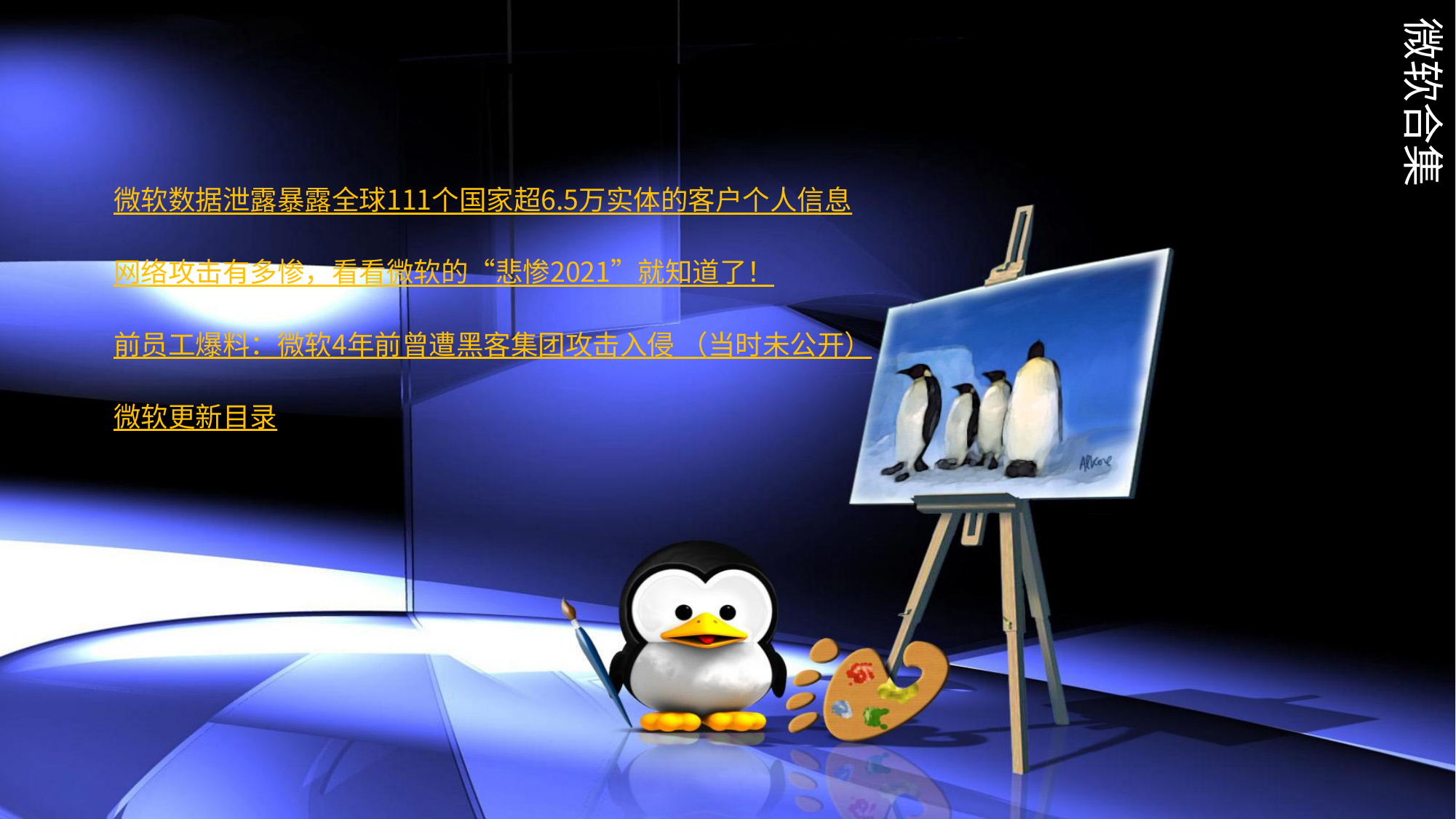

微软合集
微软数据泄露暴露全球111个国家超6.5万实体的客户个人信息

网络攻击有多惨，看看微软的“悲惨2021”就知道了！

前员工爆料：微软4年前曾遭黑客集团攻击入侵 （当时未公开）

微软更新目录